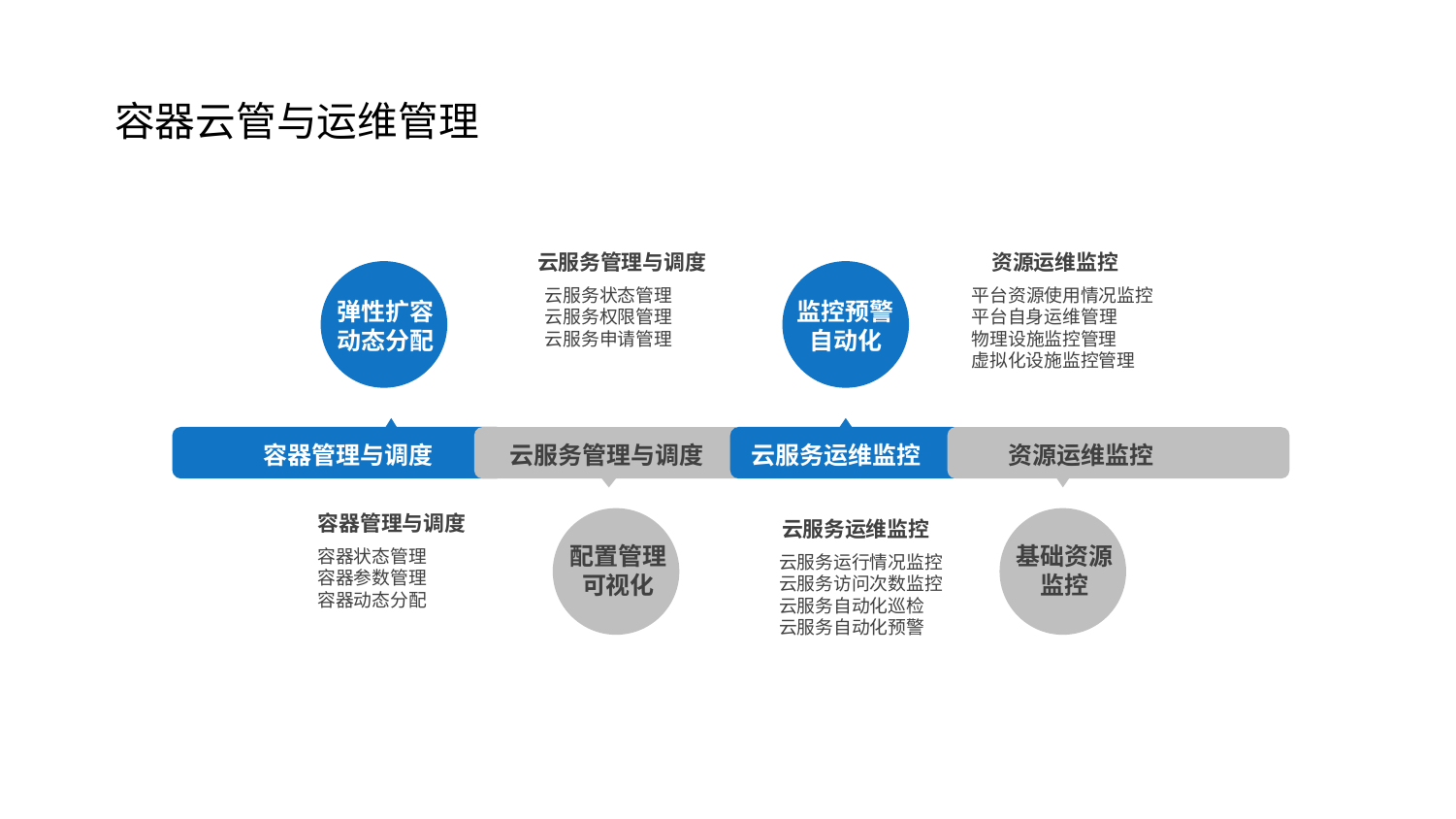

# 容器云管与运维管理
云服务管理与调度
资源运维监控

云服务状态管理
云服务权限管理
云服务申请管理
平台资源使用情况监控
平台自身运维管理
物理设施监控管理
虚拟化设施监控管理
弹性扩容动态分配
监控预警自动化

容器管理与调度
云服务管理与调度
云服务运维监控
资源运维监控

容器管理与调度
云服务运维监控
配置管理可视化
基础资源监控
容器状态管理
容器参数管理
容器动态分配
云服务运行情况监控
云服务访问次数监控
云服务自动化巡检
云服务自动化预警